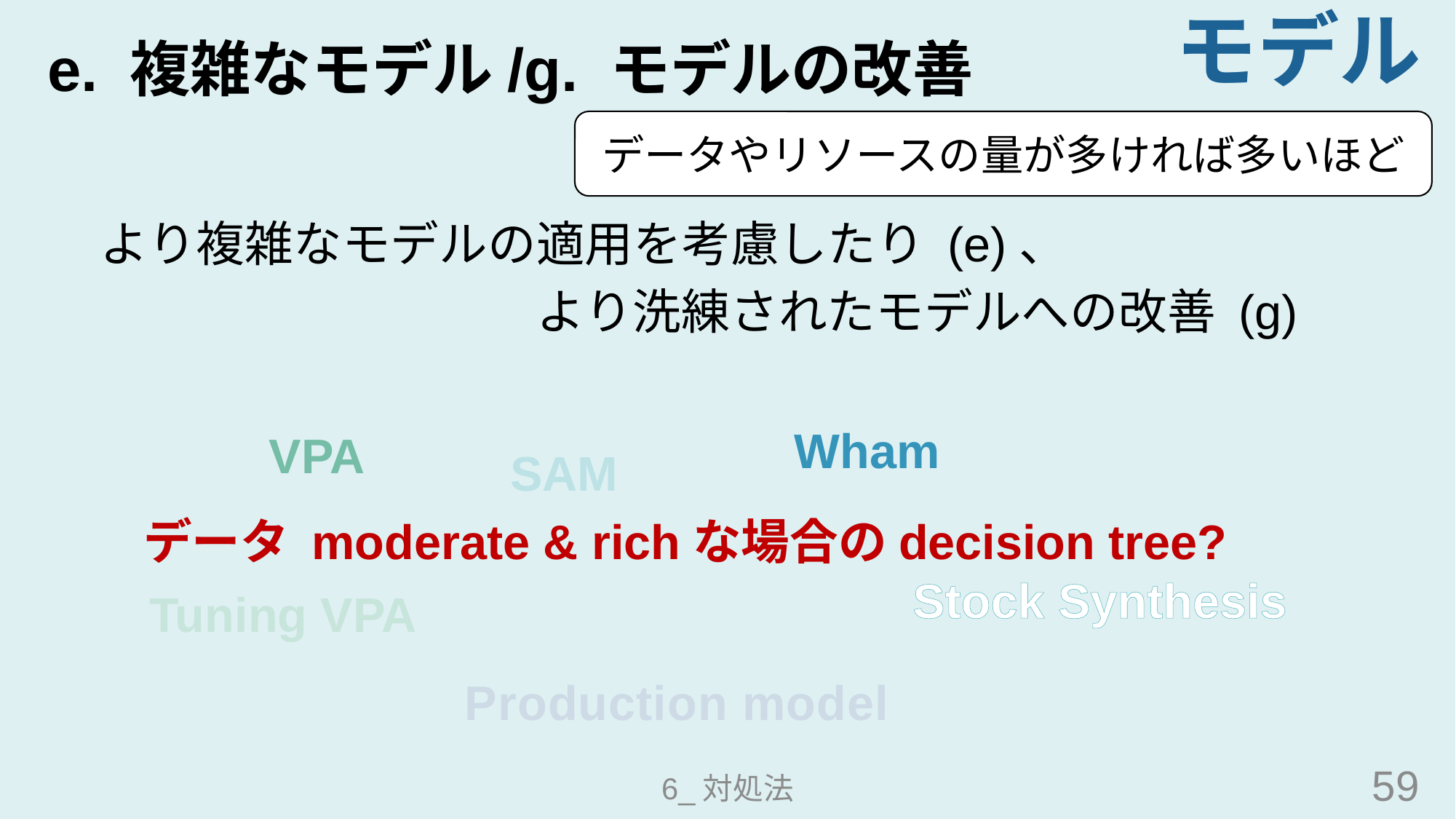

モデル
# e. 複雑なモデル/g. モデルの改善
データやリソースの量が多ければ多いほど
より複雑なモデルの適用を考慮したり (e)、
				より洗練されたモデルへの改善 (g)
Wham
VPA
SAM
データ moderate & richな場合のdecision tree?

Stock Synthesis
Tuning VPA
Production model
59
6_対処法